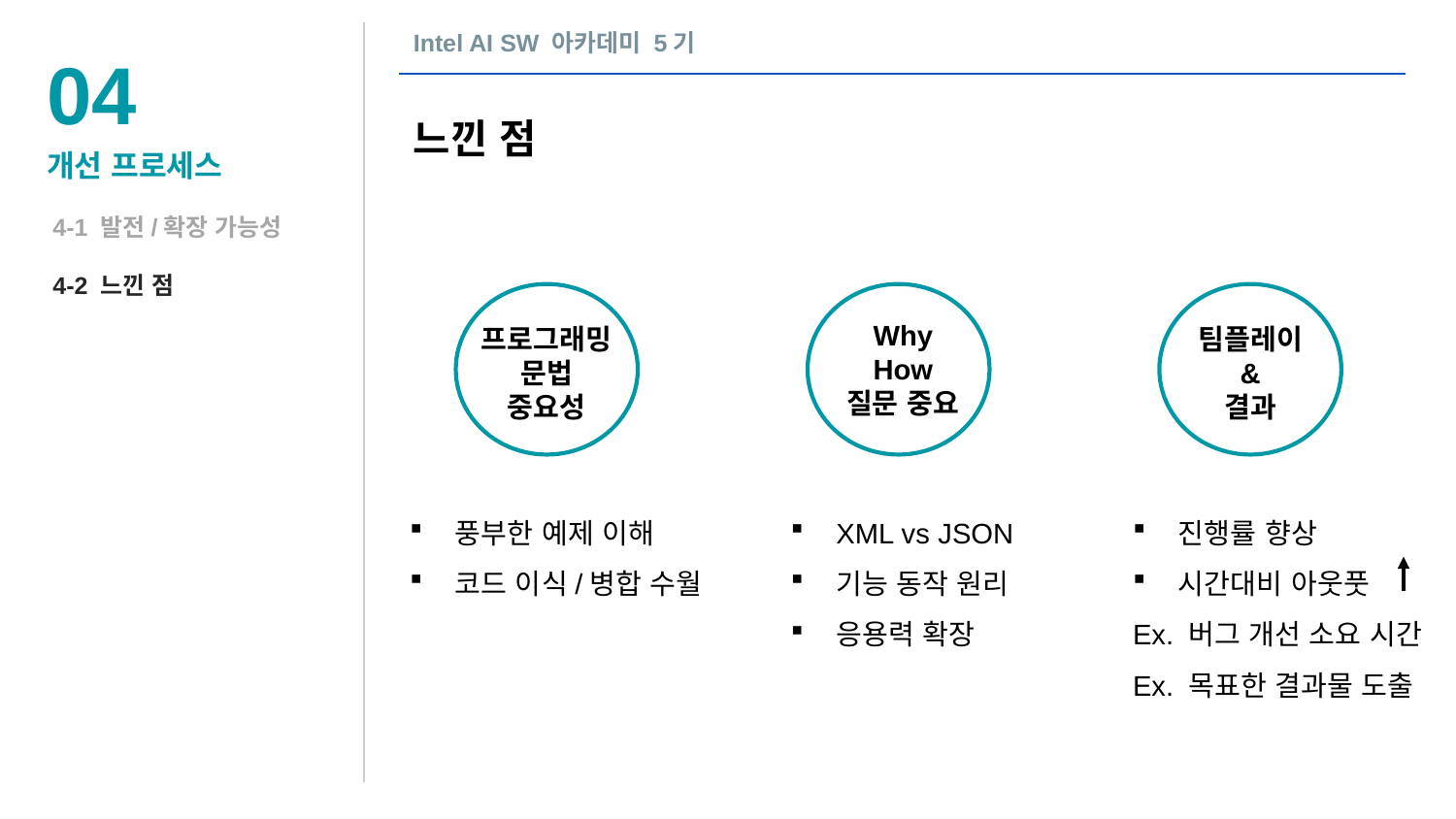

Intel AI SW 아카데미 5기
04
느낀 점

개선 프로세스
4-1 발전/확장 가능성

4-2 느낀 점

프로그래밍
문법
중요성

Why
How
질문 중요

팀플레이
&
결과
풍부한 예제 이해
코드 이식/병합 수월
XML vs JSON
기능 동작 원리
응용력 확장
진행률 향상
시간대비 아웃풋
Ex. 버그 개선 소요 시간
Ex. 목표한 결과물 도출